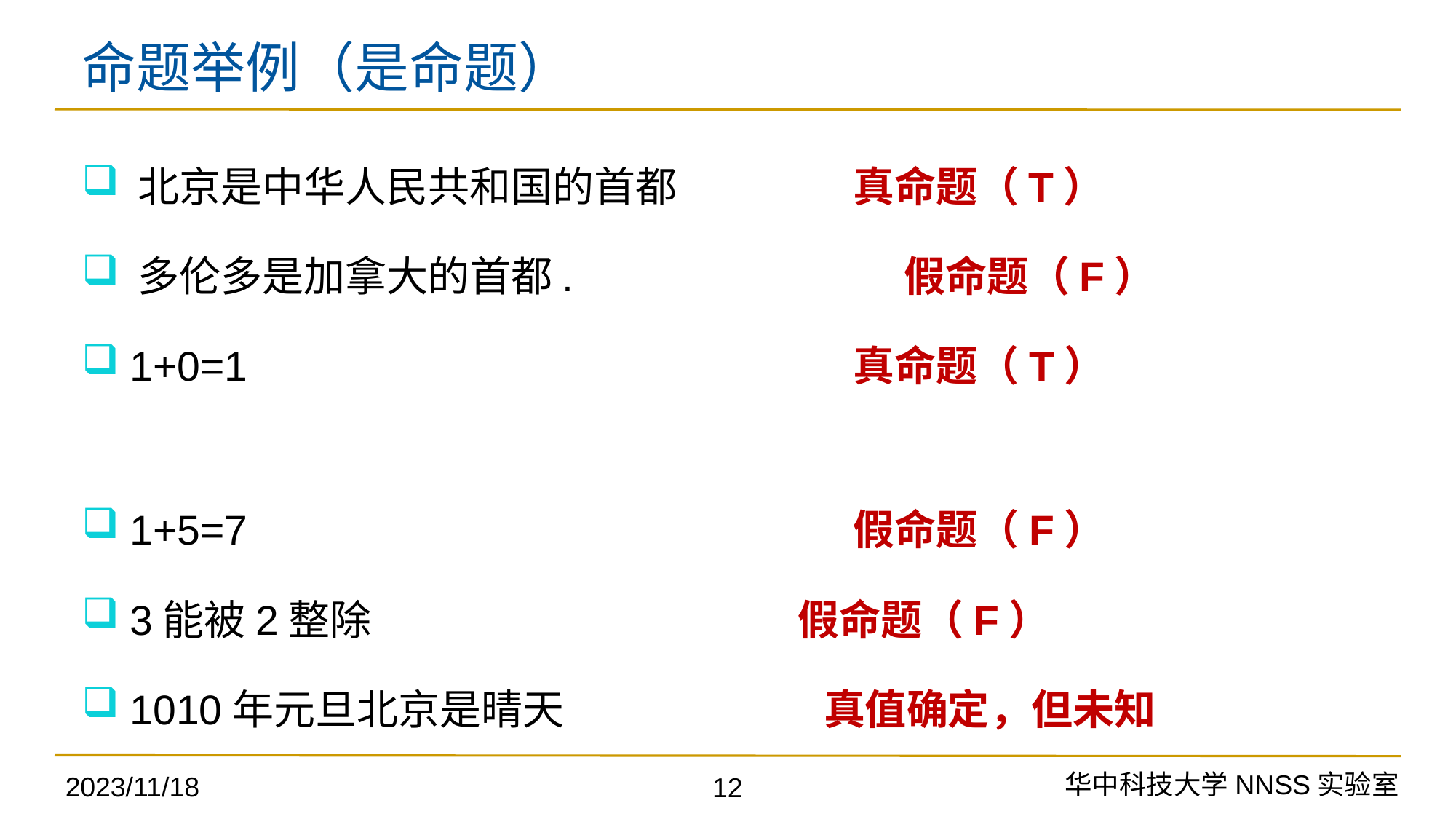

# 命题举例（是命题）
 北京是中华人民共和国的首都                   真命题（T）
 多伦多是加拿大的首都.                            假命题（F）
 1+0=1                                                    真命题（T）
 1+5=7                                                    假命题（F）
 3能被2整除                                              假命题（F）
 1010年元旦北京是晴天                            真值确定，但未知

华中科技大学NNSS实验室
2023/11/18
12